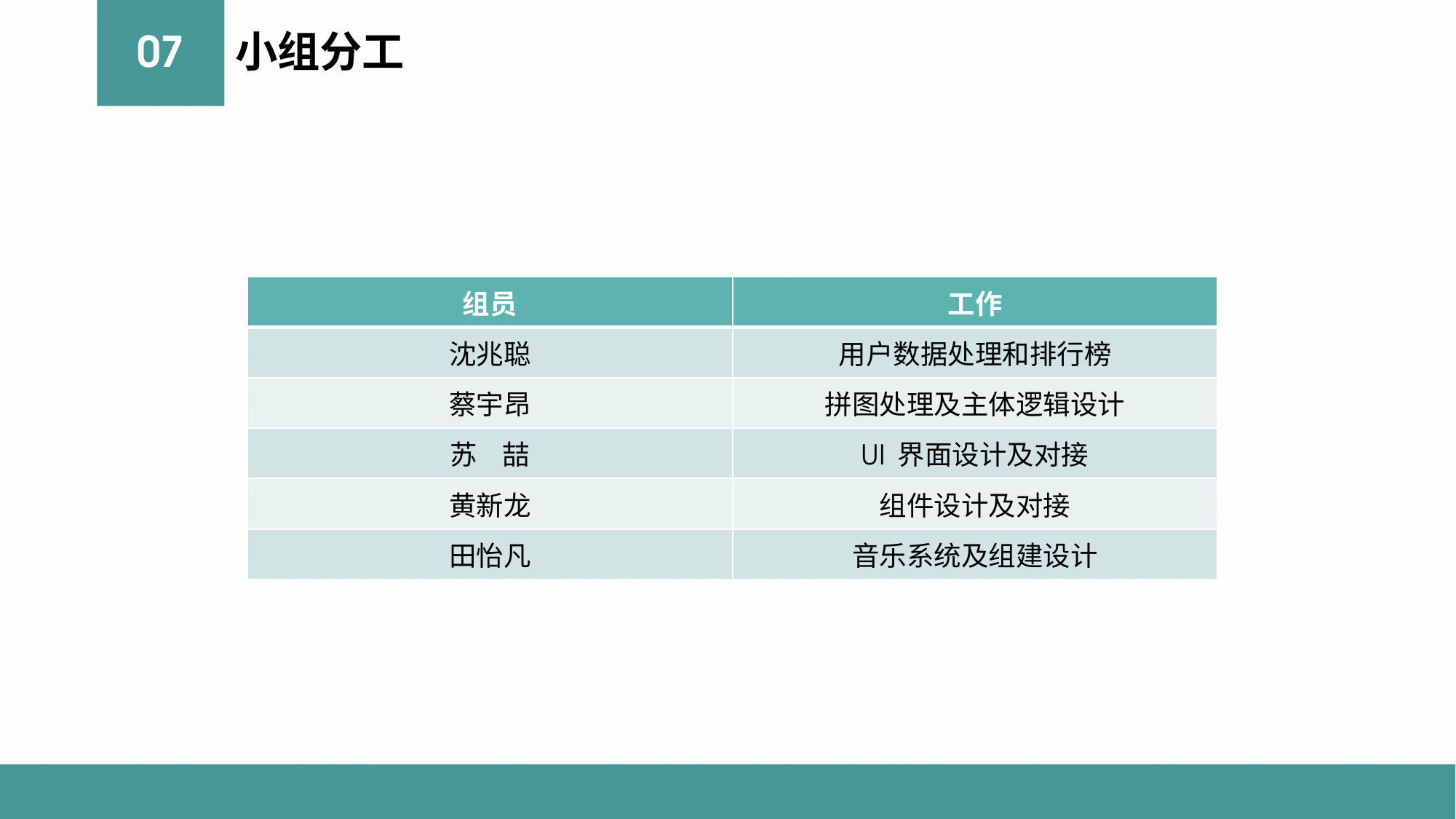

07
小组分工
| 组员 | 工作 |
| --- | --- |
| 沈兆聪 | 用户数据处理和排行榜 |
| 蔡宇昂 | 拼图处理及主体逻辑设计 |
| 苏 喆 | UI 界面设计及对接 |
| 黄新龙 | 组件设计及对接 |
| 田怡凡 | 音乐系统及组建设计 |